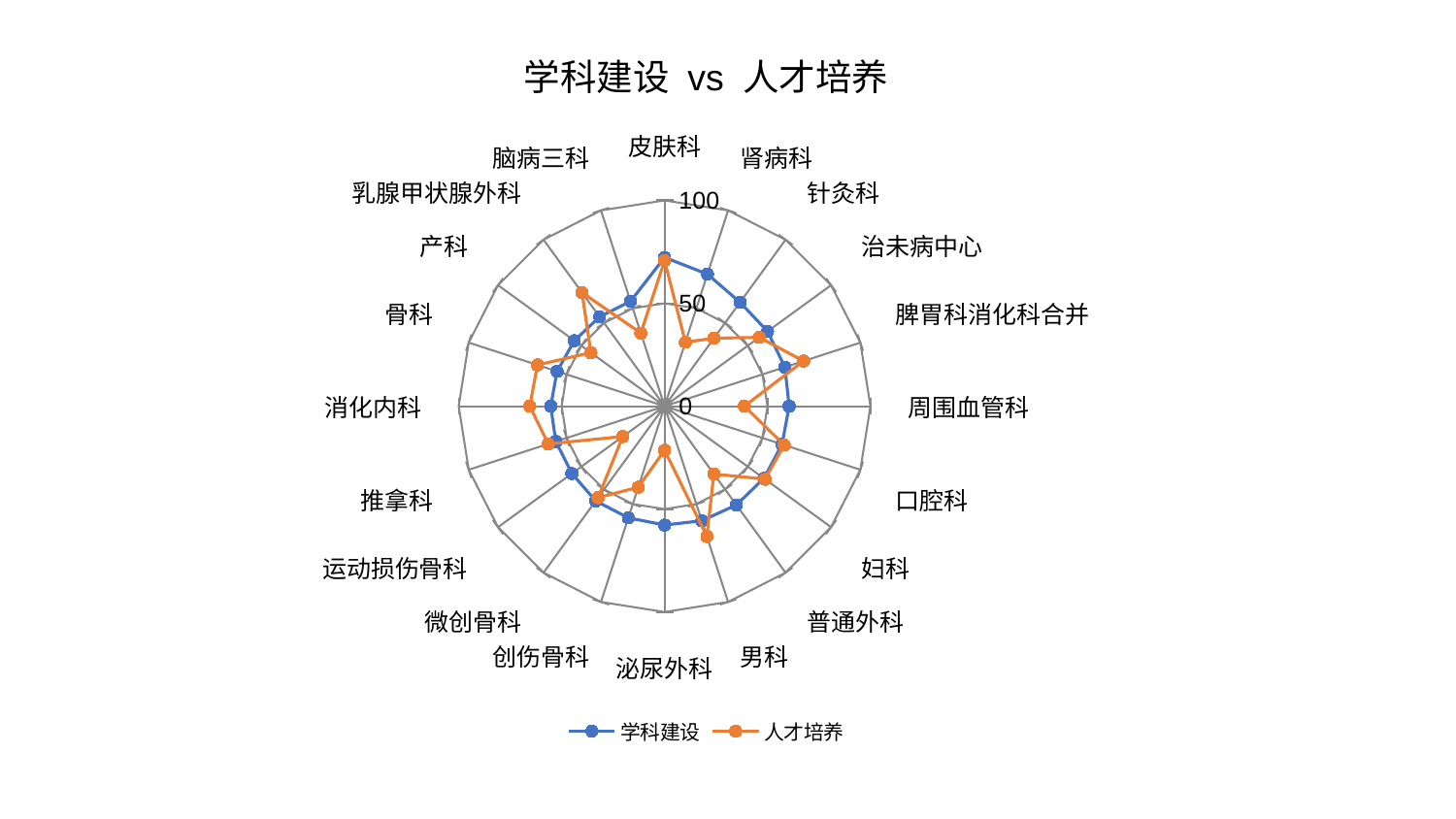

### Chart: 学科建设 vs 人才培养

| Category | 学科建设 | 人才培养 |
|---|---|---|
| 皮肤科 | 72.29739673320813 | 70.7663068056737 |
| 肾病科 | 67.4624443758696 | 32.72170110915058 |
| 针灸科 | 62.40986480652984 | 40.83464743832553 |
| 治未病中心 | 61.85043106420181 | 56.89253444295173 |
| 脾胃科消化科合并 | 61.45136938939626 | 71.00397011740354 |
| 周围血管科 | 60.53007814235077 | 38.78107855045791 |
| 口腔科 | 60.013421264226324 | 61.110754133141256 |
| 妇科 | 59.64745923865956 | 60.3391851355617 |
| 普通外科 | 59.33454758940001 | 40.74485022734128 |
| 男科 | 58.53043192472274 | 66.52953345510112 |
| 泌尿外科 | 57.75821953594882 | 21.420222510256707 |
| 创伤骨科 | 57.02667173853809 | 41.43190804441864 |
| 微创骨科 | 56.90641495215661 | 54.93711488081137 |
| 运动损伤骨科 | 55.65937755913924 | 25.09121925219689 |
| 推拿科 | 55.544446274985724 | 59.3966521846786 |
| 消化内科 | 55.31486849028583 | 65.47294678305818 |
| 骨科 | 54.887506295044574 | 64.92123399210635 |
| 产科 | 54.1439240099551 | 44.243565643418854 |
| 乳腺甲状腺外科 | 53.70304534662671 | 68.24231898546496 |
| 脑病三科 | 53.55726445606489 | 37.3513492873625 |
21